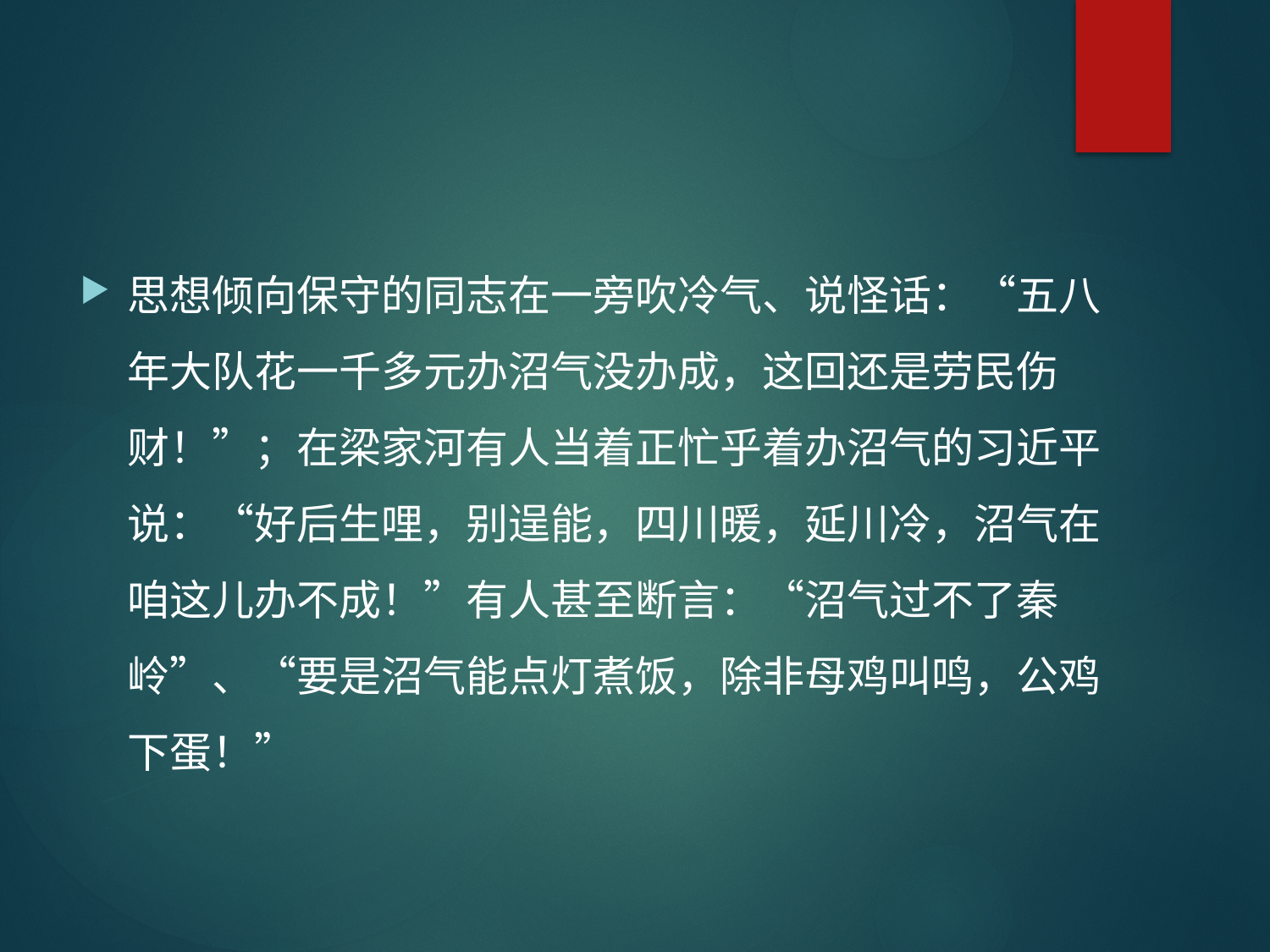

#
思想倾向保守的同志在一旁吹冷气、说怪话：“五八年大队花一千多元办沼气没办成，这回还是劳民伤财！”；在梁家河有人当着正忙乎着办沼气的习近平说：“好后生哩，别逞能，四川暖，延川冷，沼气在咱这儿办不成！”有人甚至断言：“沼气过不了秦岭”、“要是沼气能点灯煮饭，除非母鸡叫鸣，公鸡下蛋！”